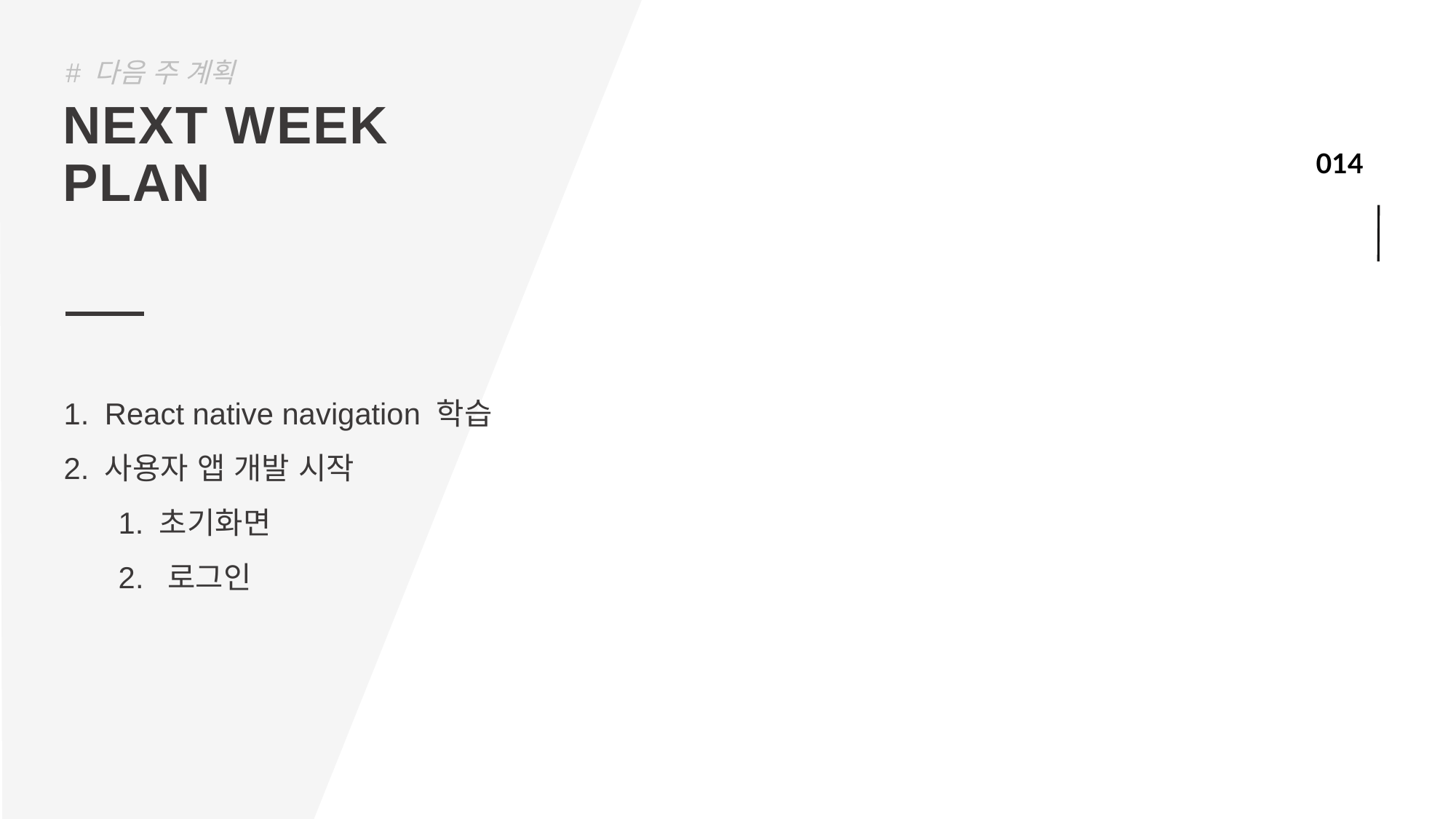

# 다음 주 계획
NEXT WEEK
PLAN
React native navigation 학습
사용자 앱 개발 시작
초기화면
2.  로그인